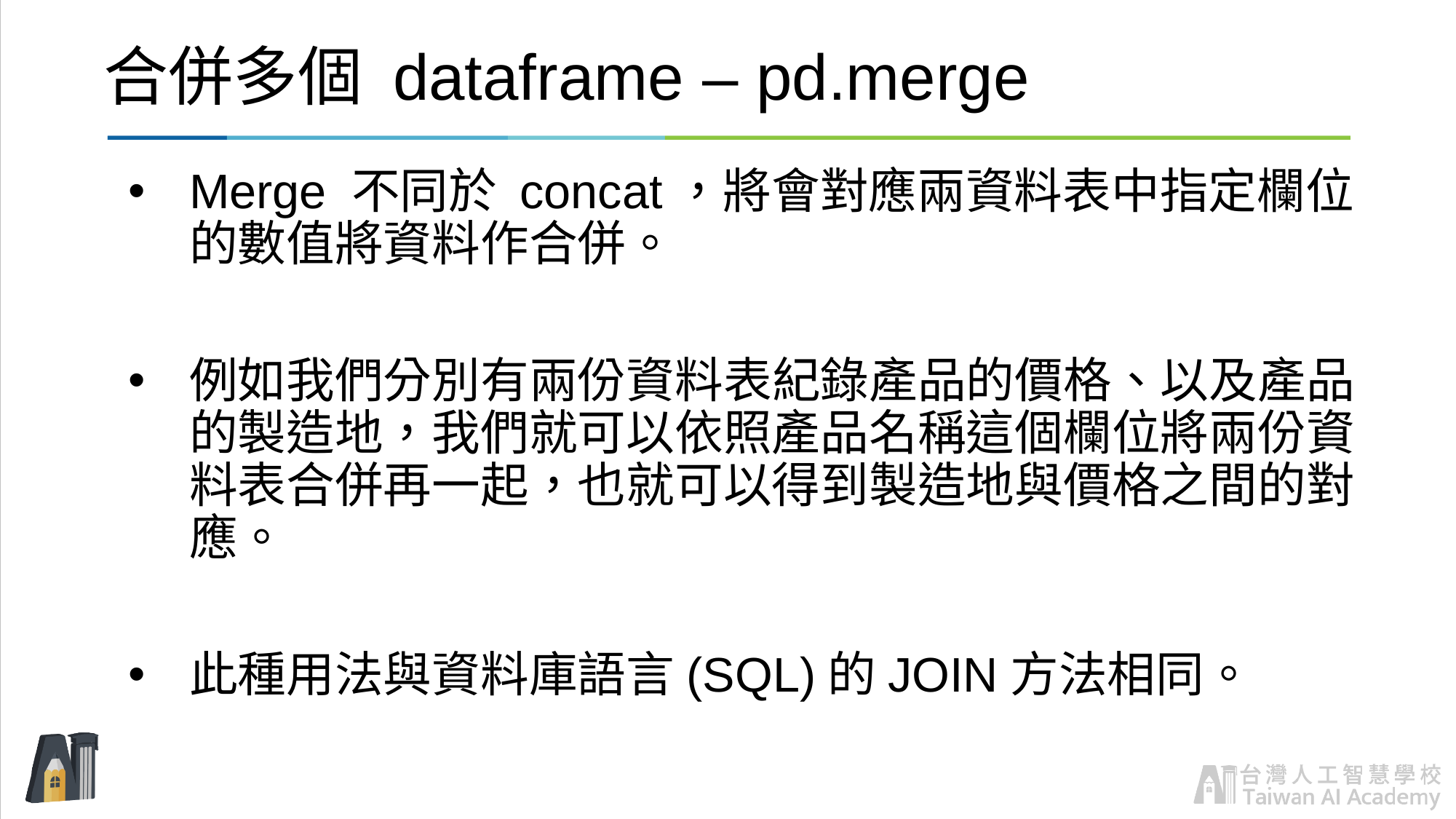

# 合併多個 dataframe – pd.merge
Merge 不同於 concat，將會對應兩資料表中指定欄位的數值將資料作合併。

例如我們分別有兩份資料表紀錄產品的價格、以及產品的製造地，我們就可以依照產品名稱這個欄位將兩份資料表合併再一起，也就可以得到製造地與價格之間的對應。

此種用法與資料庫語言(SQL)的JOIN方法相同。